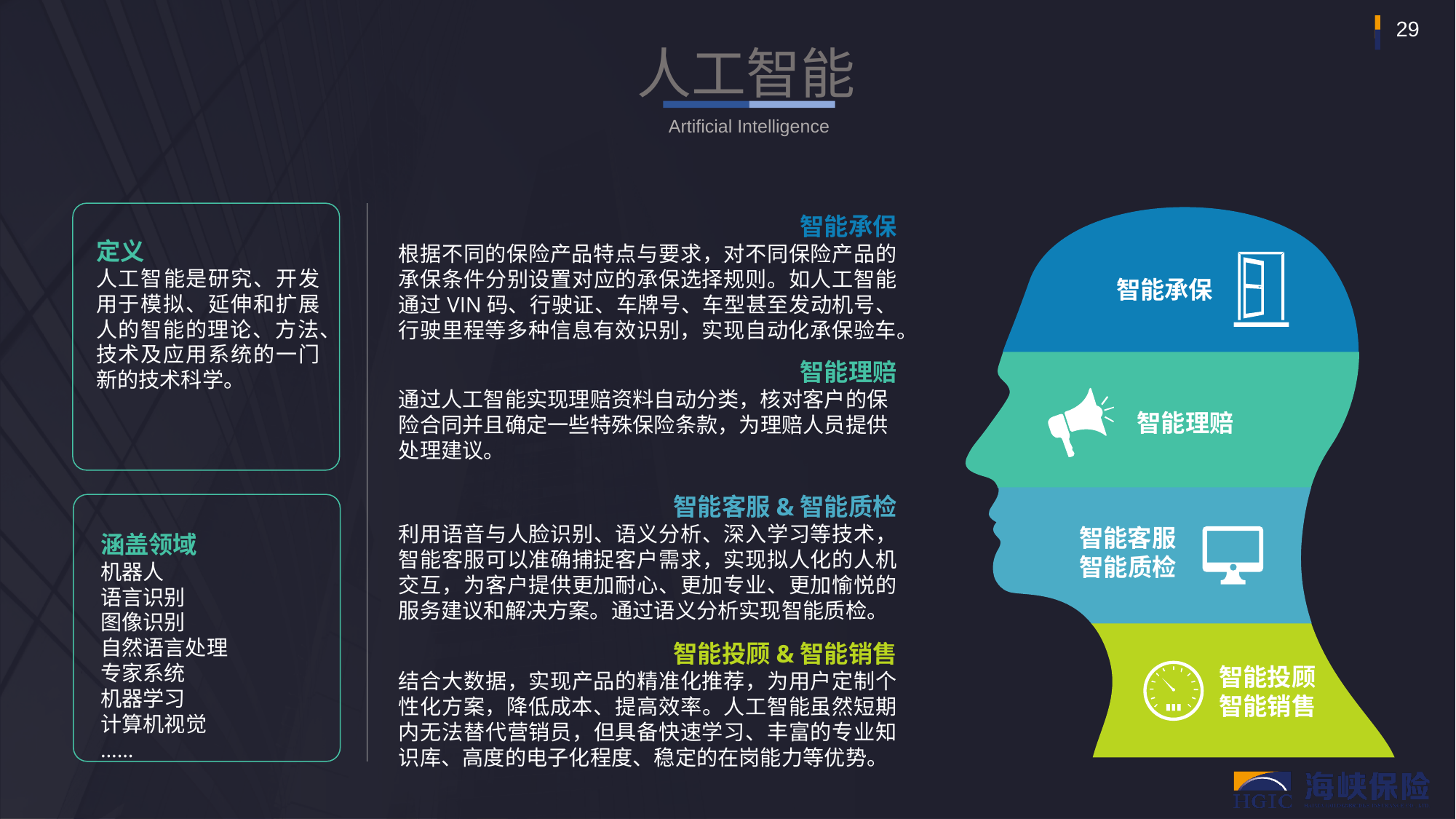

人工智能

Artificial Intelligence
智能承保
根据不同的保险产品特点与要求，对不同保险产品的承保条件分别设置对应的承保选择规则。如人工智能通过VIN码、行驶证、车牌号、车型甚至发动机号、行驶里程等多种信息有效识别，实现自动化承保验车。

定义
人工智能是研究、开发用于模拟、延伸和扩展人的智能的理论、方法、技术及应用系统的一门新的技术科学。

智能承保
智能理赔
通过人工智能实现理赔资料自动分类，核对客户的保险合同并且确定一些特殊保险条款，为理赔人员提供处理建议。

智能理赔
智能客服&智能质检
利用语音与人脸识别、语义分析、深入学习等技术，智能客服可以准确捕捉客户需求，实现拟人化的人机交互，为客户提供更加耐心、更加专业、更加愉悦的服务建议和解决方案。通过语义分析实现智能质检。

涵盖领域
机器人
语言识别
图像识别
自然语言处理
专家系统
机器学习
计算机视觉
……
智能客服
智能质检

智能投顾&智能销售
结合大数据，实现产品的精准化推荐，为用户定制个性化方案，降低成本、提高效率。人工智能虽然短期内无法替代营销员，但具备快速学习、丰富的专业知识库、高度的电子化程度、稳定的在岗能力等优势。

智能投顾
智能销售